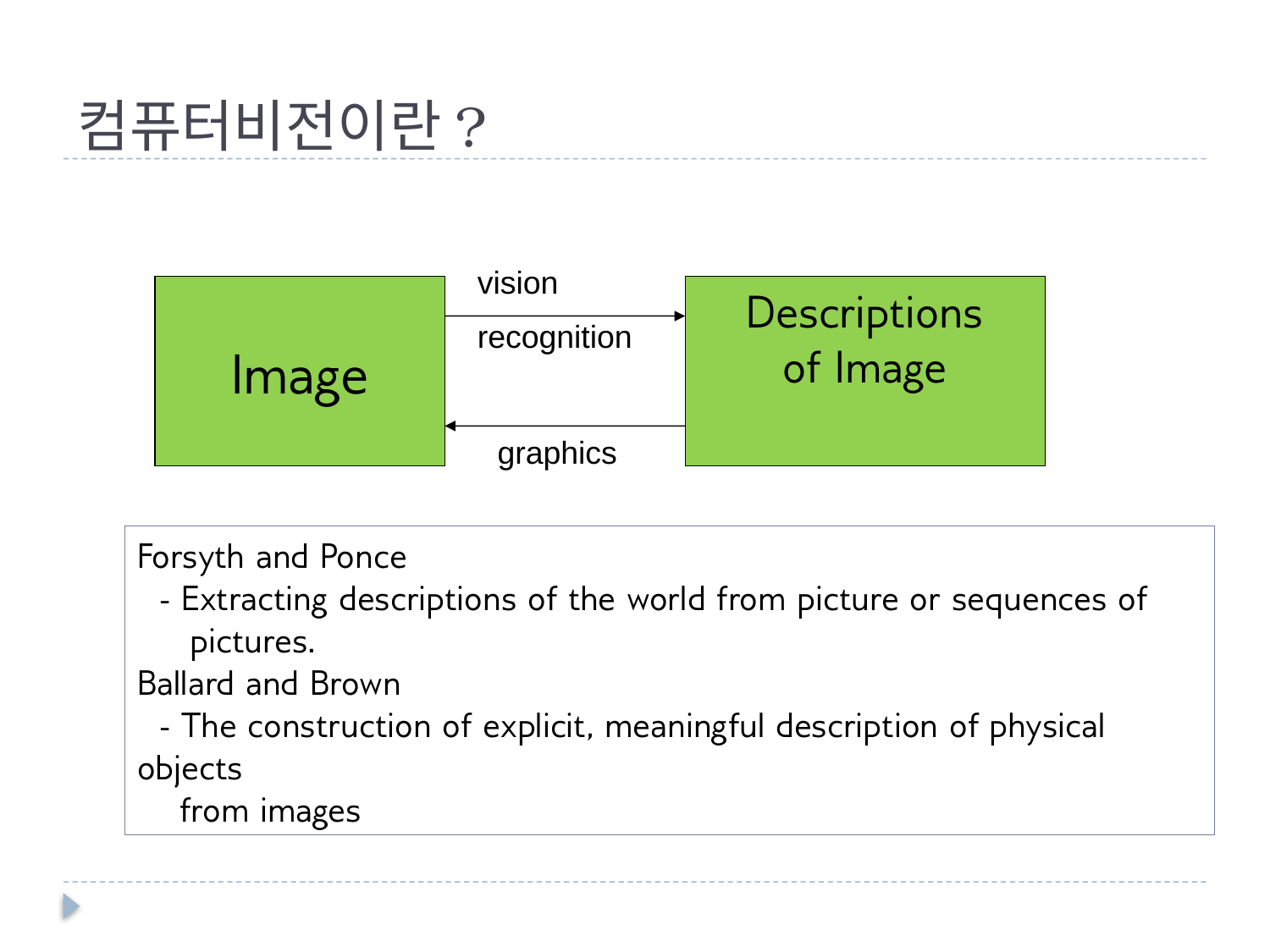

# 컴퓨터비전이란?
vision
recognition
Image
Descriptions
of Image

graphics
Forsyth and Ponce
  - Extracting descriptions of the world from picture or sequences of
     pictures.
Ballard and Brown
  - The construction of explicit, meaningful description of physical objects
    from images